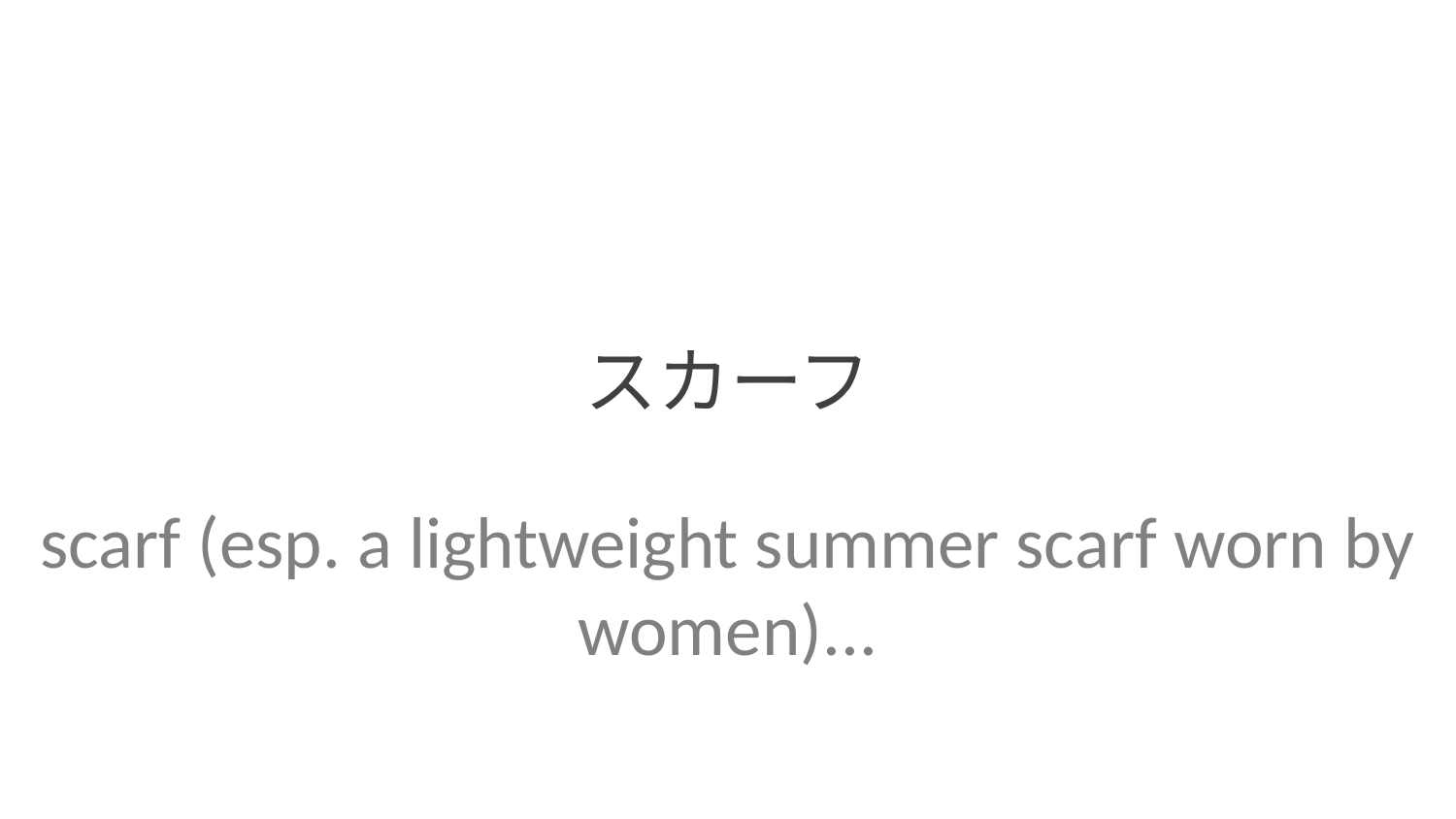

スカーフ
scarf (esp. a lightweight summer scarf worn by women)...